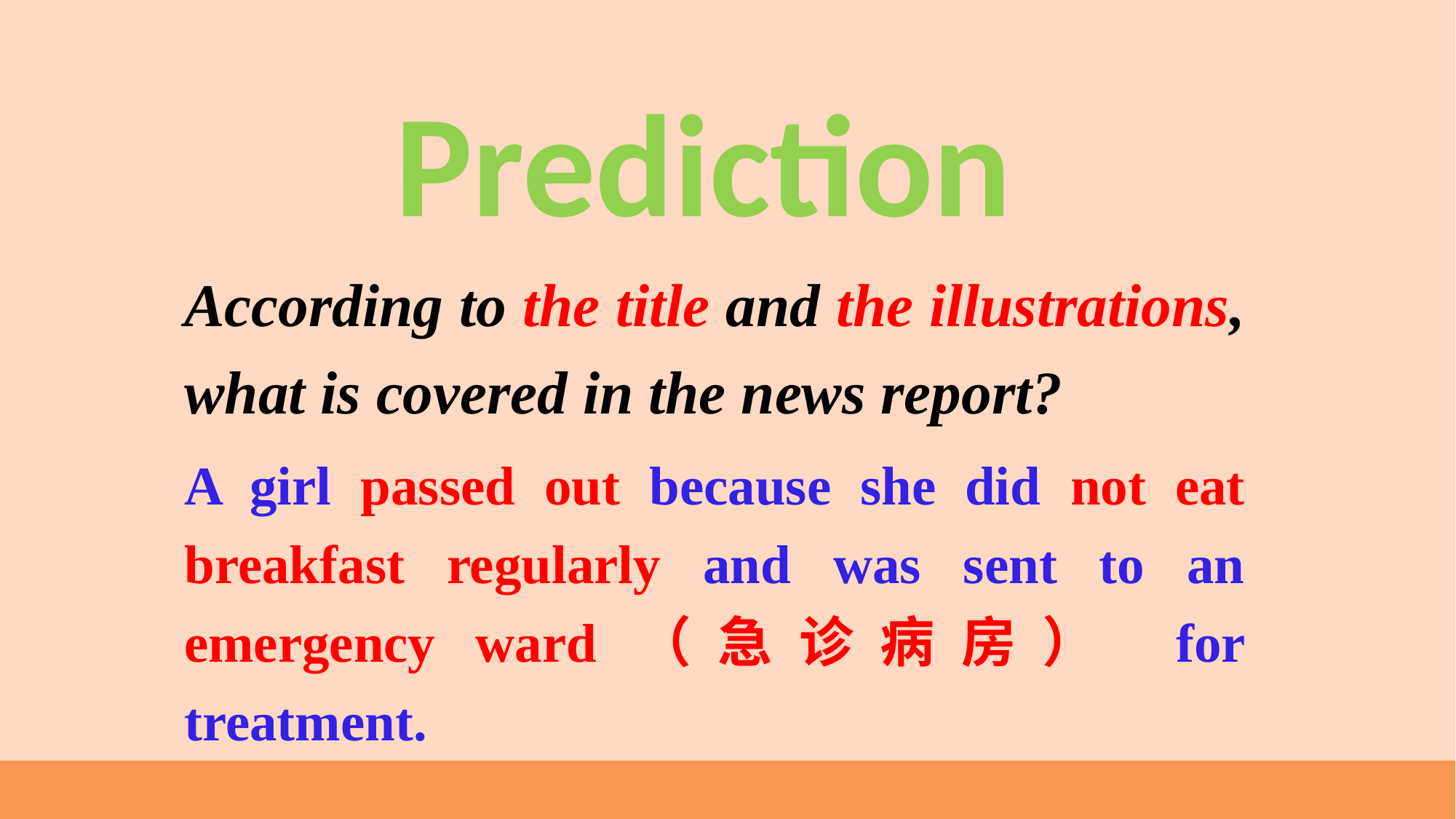

# Prediction
According to the title and the illustrations, what is covered in the news report?
A girl passed out because she did not eat breakfast regularly and was sent to an emergency ward（急诊病房） for treatment.